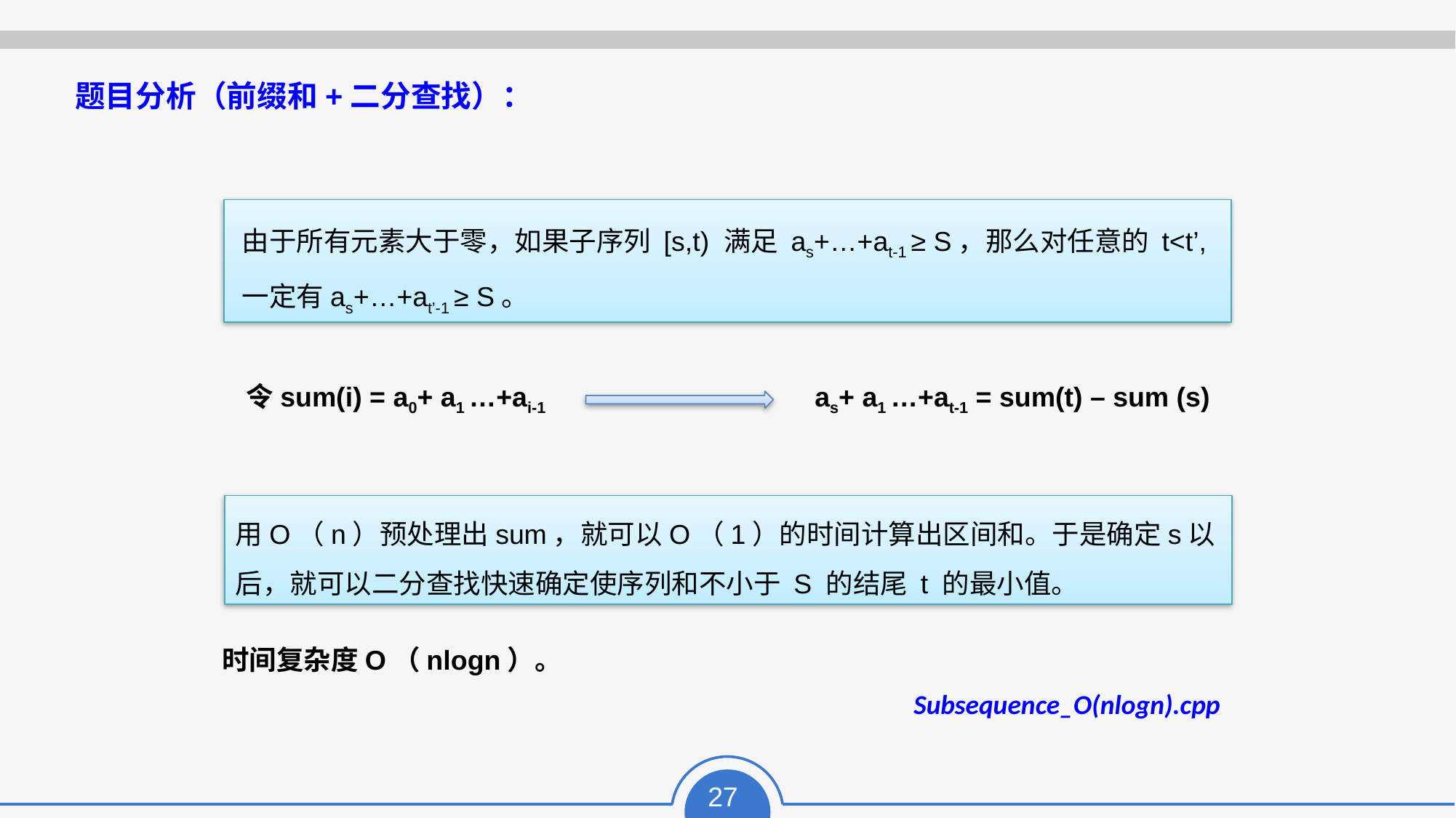

题目分析（前缀和+二分查找）：
由于所有元素大于零，如果子序列 [s,t) 满足 as+…+at-1 ≥ S，那么对任意的 t<t’,一定有as+…+at’-1 ≥ S。
令sum(i) = a0+ a1 …+ai-1
as+ a1 …+at-1 = sum(t) – sum (s)

用O（n）预处理出sum，就可以O（1）的时间计算出区间和。于是确定s以后，就可以二分查找快速确定使序列和不小于 S 的结尾 t 的最小值。
时间复杂度O（nlogn）。
Subsequence_O(nlogn).cpp